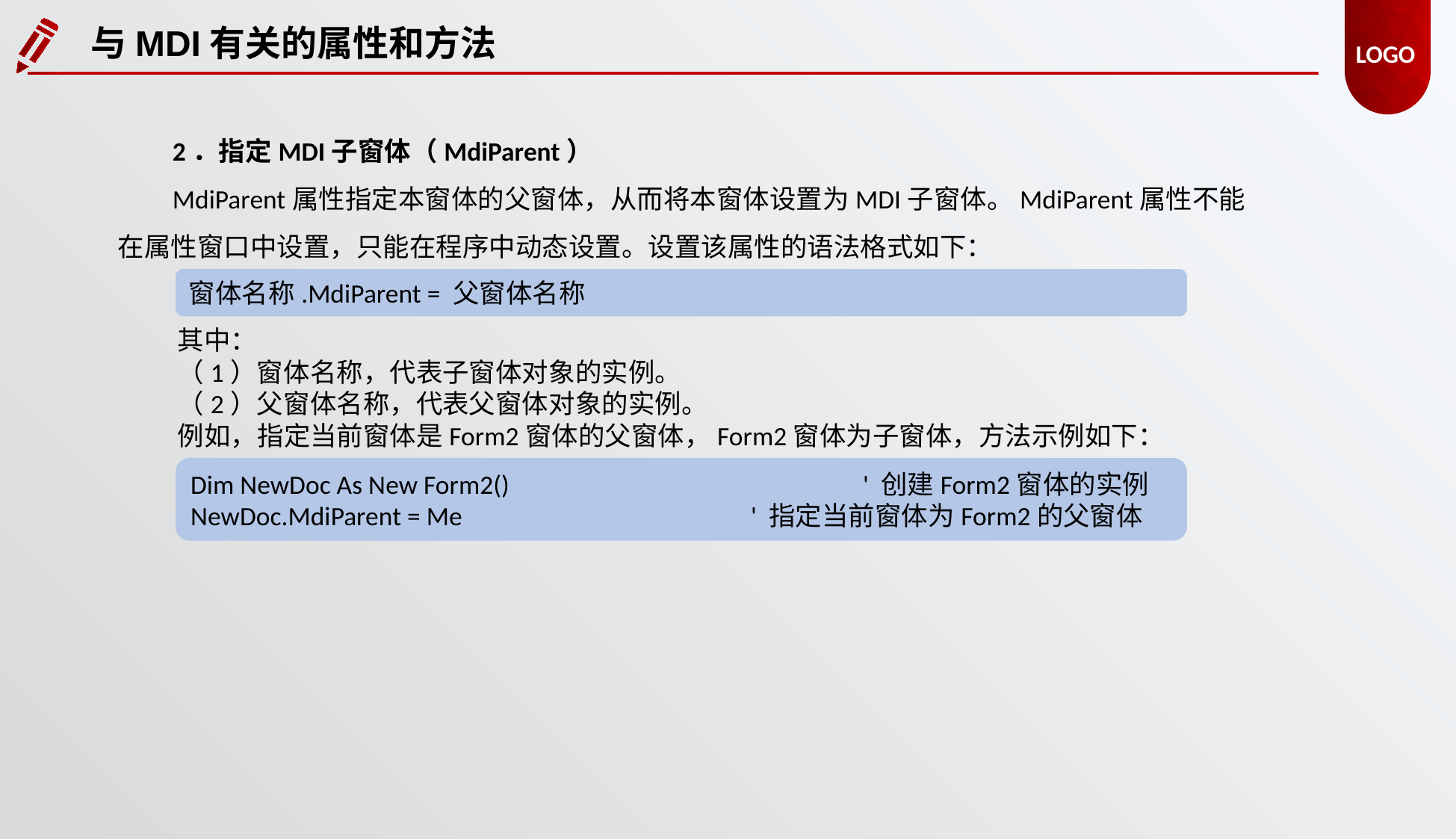

与MDI有关的属性和方法
2．指定MDI子窗体（MdiParent）
MdiParent属性指定本窗体的父窗体，从而将本窗体设置为MDI子窗体。MdiParent属性不能在属性窗口中设置，只能在程序中动态设置。设置该属性的语法格式如下：
窗体名称.MdiParent = 父窗体名称
其中：
（1）窗体名称，代表子窗体对象的实例。
（2）父窗体名称，代表父窗体对象的实例。
例如，指定当前窗体是Form2窗体的父窗体，Form2窗体为子窗体，方法示例如下：
Dim NewDoc As New Form2()				' 创建Form2窗体的实例
NewDoc.MdiParent = Me			' 指定当前窗体为Form2的父窗体